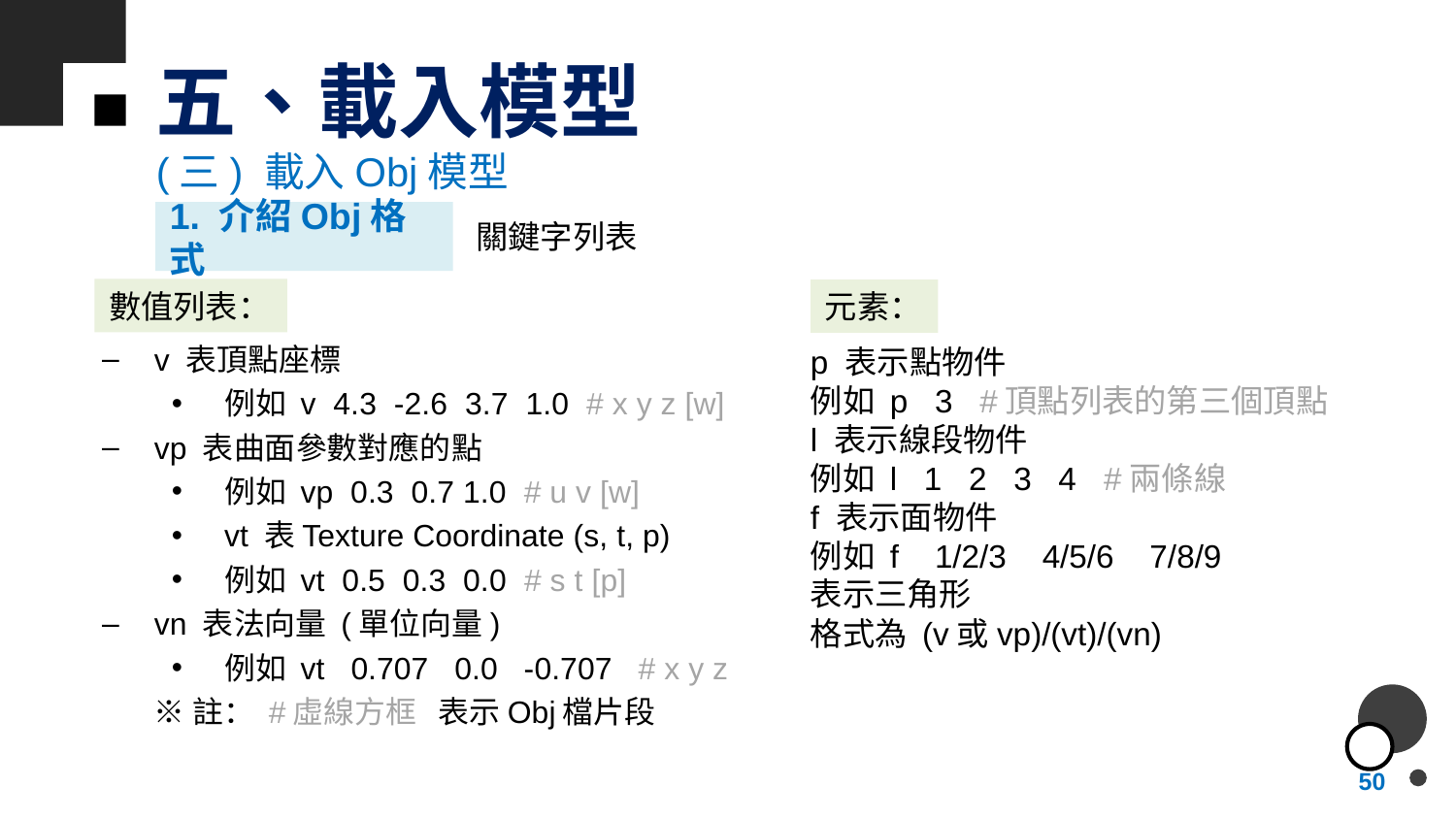

# 五、載入模型
(三) 載入Obj模型
1. 介紹Obj格式
關鍵字列表
數值列表：
元素：
v 表頂點座標
例如 v  4.3  -2.6  3.7  1.0  # x y z [w]
vp 表曲面參數對應的點
例如 vp  0.3  0.7 1.0  # u v [w]
vt 表Texture Coordinate (s, t, p)
例如 vt  0.5  0.3  0.0  # s t [p]
vn 表法向量 (單位向量)
例如 vt   0.707   0.0   -0.707   # x y z
※註： #虛線方框   表示Obj檔片段
p 表示點物件
例如 p   3   #頂點列表的第三個頂點
l 表示線段物件
例如 l   1   2   3   4   #兩條線
f 表示面物件
例如 f    1/2/3    4/5/6    7/8/9
表示三角形
格式為 (v或vp)/(vt)/(vn)

50